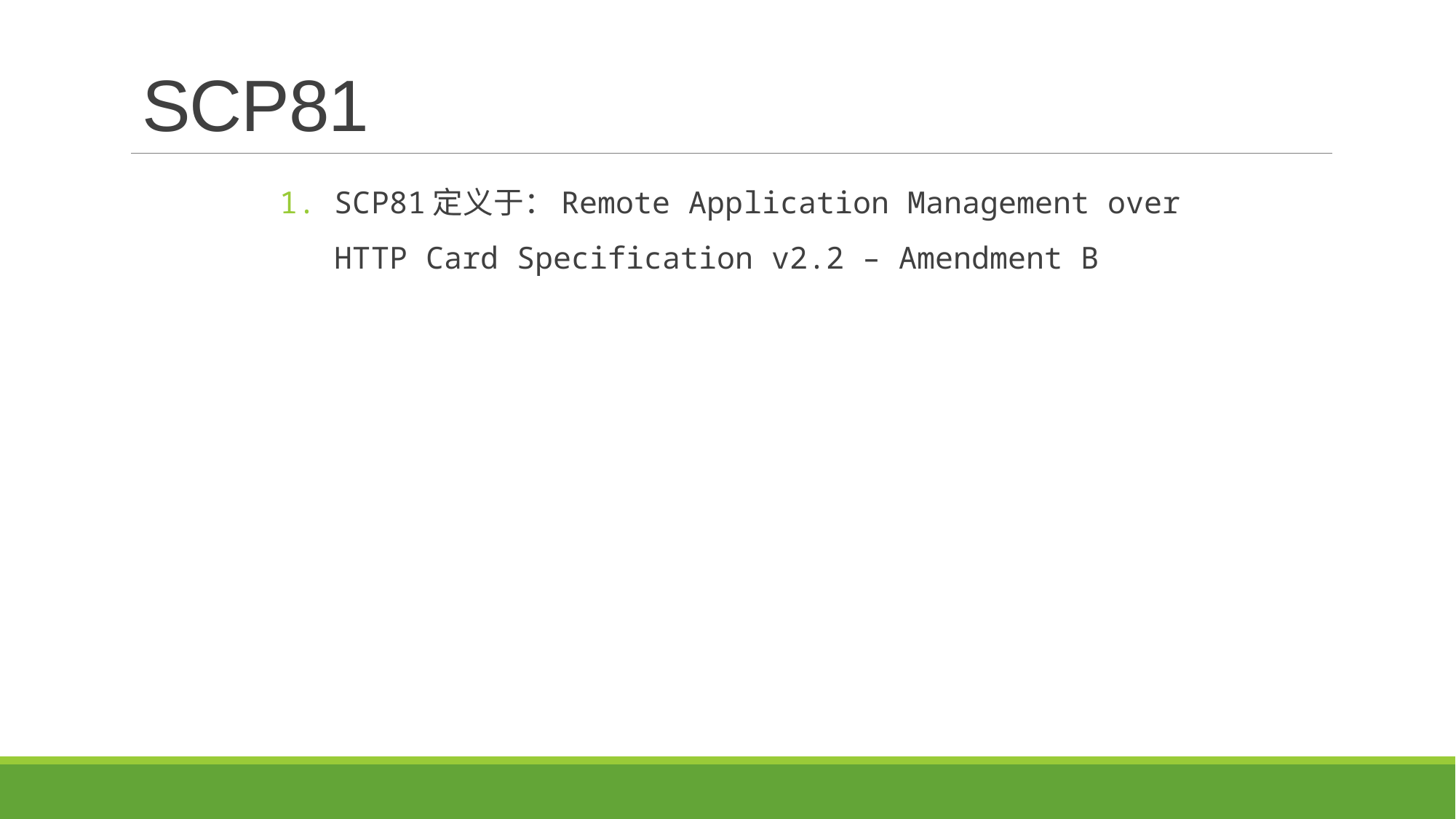

# SCP81
SCP81定义于：Remote Application Management over HTTP Card Specification v2.2 – Amendment B